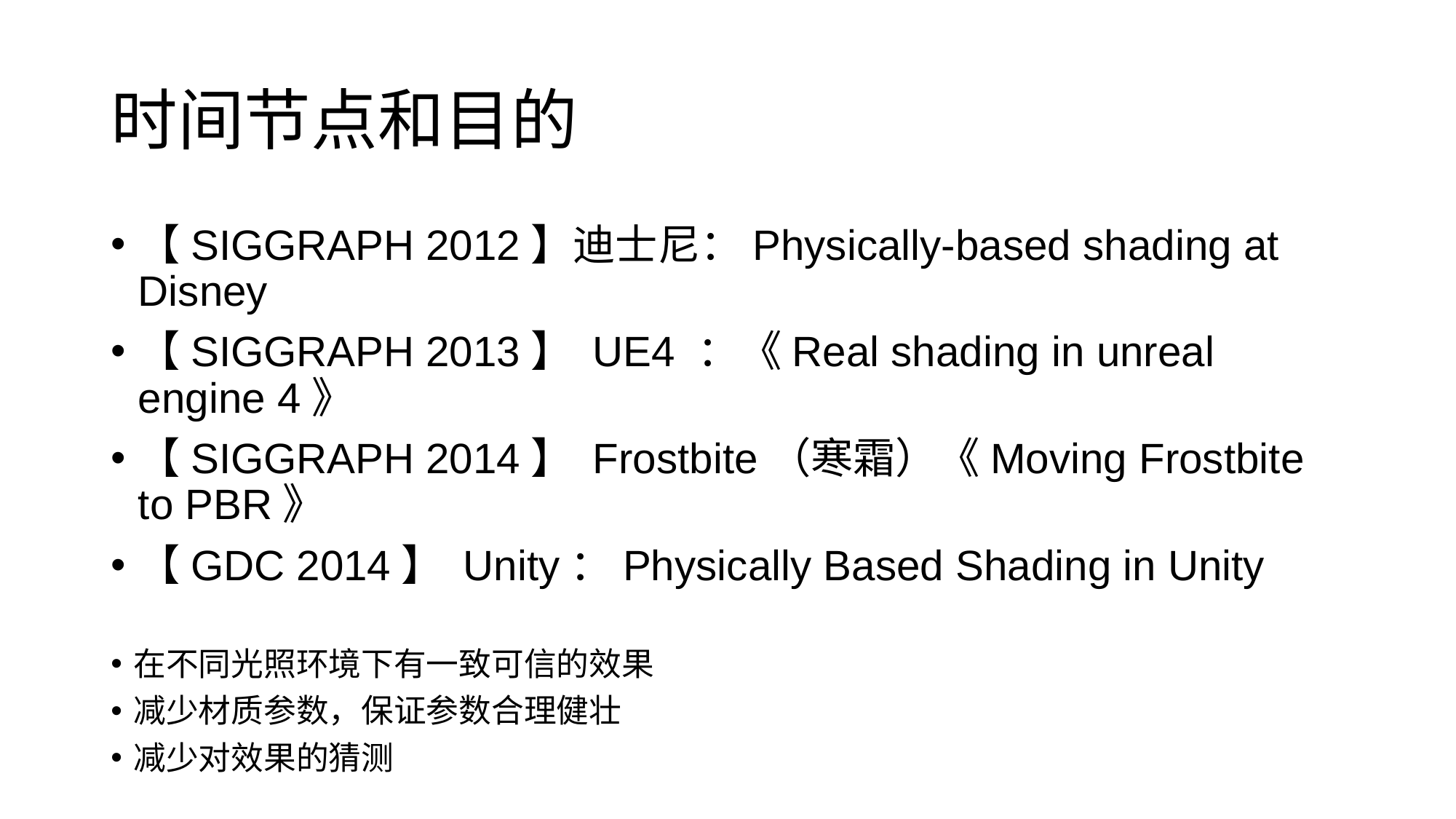

# 时间节点和目的
【SIGGRAPH 2012】迪士尼：Physically-based shading at Disney
【SIGGRAPH 2013】 UE4 ：《Real shading in unreal engine 4》
【SIGGRAPH 2014】 Frostbite（寒霜）《Moving Frostbite to PBR》
【GDC 2014】 Unity：Physically Based Shading in Unity

在不同光照环境下有一致可信的效果
减少材质参数，保证参数合理健壮
减少对效果的猜测